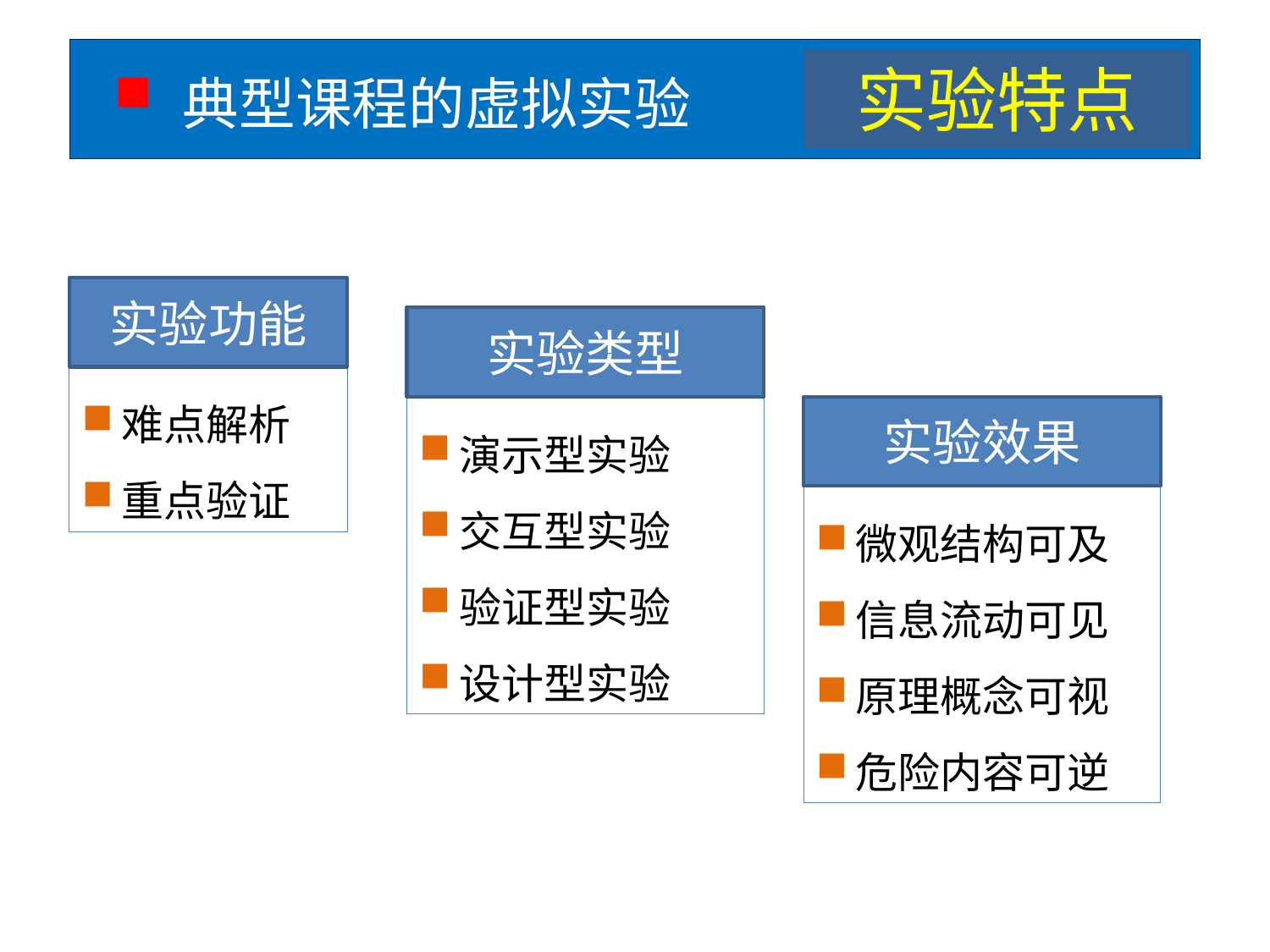

# 典型课程的虚拟实验
实验特点

实验功能
难点解析
重点验证
实验类型
演示型实验
交互型实验
验证型实验
设计型实验
实验效果
微观结构可及
信息流动可见
原理概念可视
危险内容可逆